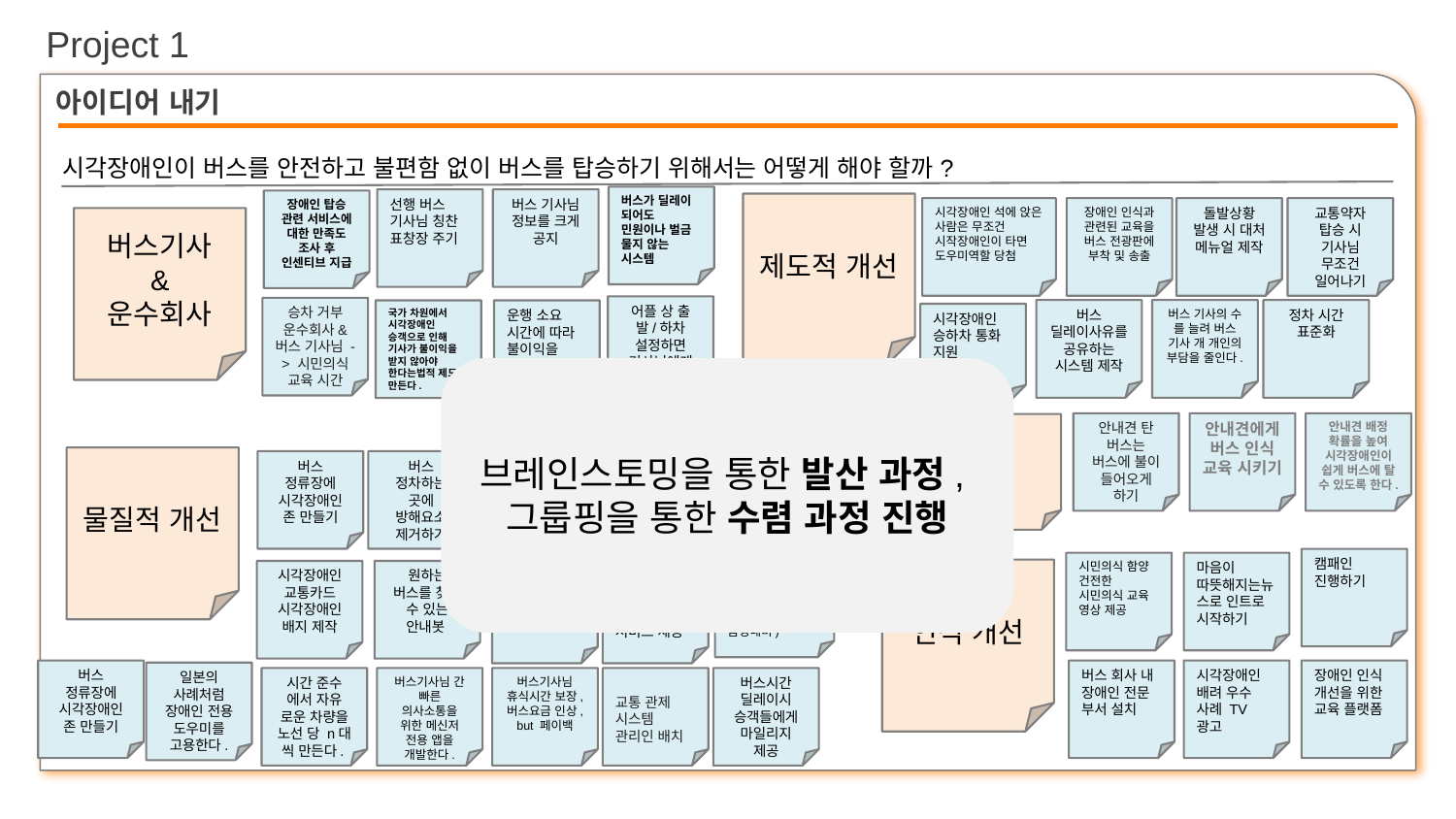

Project 1
아이디어 내기
시각장애인이 버스를 안전하고 불편함 없이 버스를 탑승하기 위해서는 어떻게 해야 할까?
버스가 딜레이 되어도 민원이나 벌금 물지 않는 시스템
선행 버스 기사님 칭찬 표창장 주기
버스 기사님 정보를 크게 공지
장애인 탑승 관련 서비스에 대한 만족도 조사 후 인센티브 지급
제도적 개선
장애인 인식과 관련된 교육을 버스 전광판에 부착 및 송출
시각장애인 석에 앉은 사람은 무조건 시작장애인이 타면 도우미역할 당첨
교통약자 탑승 시 기사님 무조건 일어나기
돌발상황 발생 시 대처 메뉴얼 제작
버스기사
&
운수회사
어플 상 출발/하차 설정하면 기사님에게 알림
승차 거부 운수회사& 버스 기사님 -> 시민의식 교육 시간
버스 기사의 수 를 늘려 버스 기사 개 개인의 부담을 줄인다.
버스 딜레이사유를 공유하는 시스템 제작
정차 시간 표준화
국가 차원에서 시각장애인 승객으로 인해 기사가 불이익을 받지 않아야 한다는법적 제도를 만든다.
운행 소요 시간에 따라 불이익을 받지 않도록 한다.
시각장애인 승하차 통화 지원 서비스를 만든다.
브레인스토밍을 통한 발산 과정,
그룹핑을 통한 수렴 과정 진행
안내견 탄 버스는 버스에 불이 들어오게 하기
안내견 배정 확률을 높여 시각장애인이 쉽게 버스에 탈 수 있도록 한다.
안내견에게 버스 인식 교육 시키기
안내견
물질적 개선
시각장애인이 탑승하기로 한 버스 앞문에서 노래가 나오게 한다. (그 노래를 미리 폰으로 듣게 한다)
버스 정류장에 시각장애인 존 만들기
버스 정차하는 곳에 방해요소 제거하기
버스 탑승 후 빈 좌석의 위치를 쉽게 확인할 수 있도록 한다.
스마트쉘터
내 원하는 버스 선택하고 버스 도착하면 문 열림
캠패인 진행하기
시민의식 함양
건전한 시민의식 교육 영상 제공
마음이 따뜻해지는뉴스로 인트로 시작하기
인식 개선
(버스 노선을 찾기 힘들다면) 길찾기 전화 서비스를 운영한다. (음성네비)
시각장애인 교통카드
시각장애인 배지 제작
원하는 버스를 찾을 수 있는 안내봇
버스기사 간 소통 단말기 제공
시각장애인 탑승시 버스 음성 안내 서비스 제공
버스 회사 내 장애인 전문 부서 설치
시각장애인 배려 우수 사례 TV 광고
장애인 인식 개선을 위한 교육 플랫폼
버스 정류장에 시각장애인 존 만들기
일본의 사례처럼 장애인 전용 도우미를 고용한다.
버스시간 딜레이시 승객들에게 마일리지 제공
버스기사님 간 빠른 의사소통을 위한 메신저 전용 앱을 개발한다.
시간 준수 에서 자유 로운 차량을 노선 당 n대 씩 만든다.
버스기사님 휴식시간 보장, 버스요금 인상,
but 페이백

교통 관제 시스템 관리인 배치